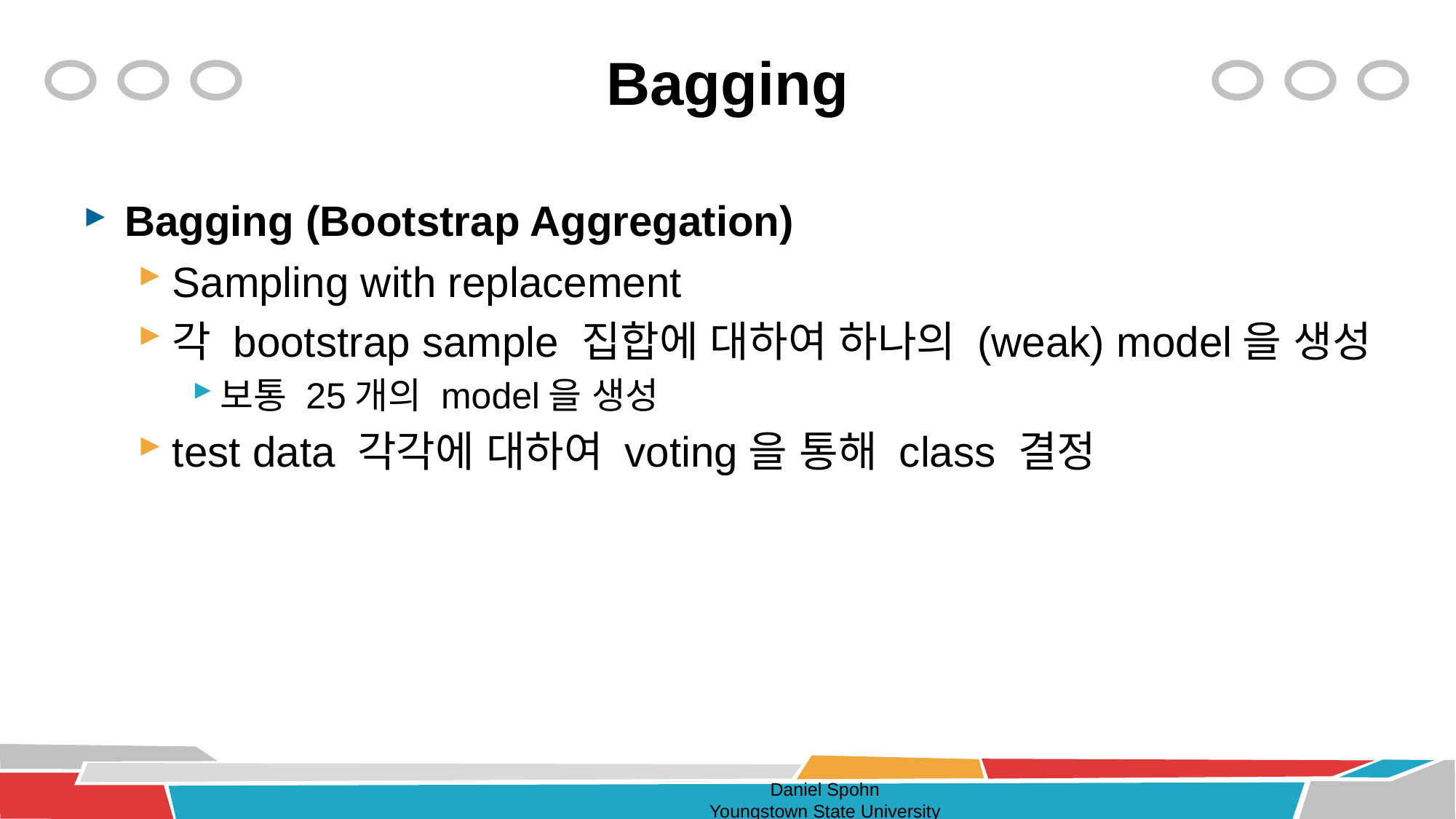

# Bagging
Bagging (Bootstrap Aggregation)
Sampling with replacement
각 bootstrap sample 집합에 대하여 하나의 (weak) model을 생성
보통 25개의 model을 생성
test data 각각에 대하여 voting을 통해 class 결정

Daniel Spohn
Youngstown State University